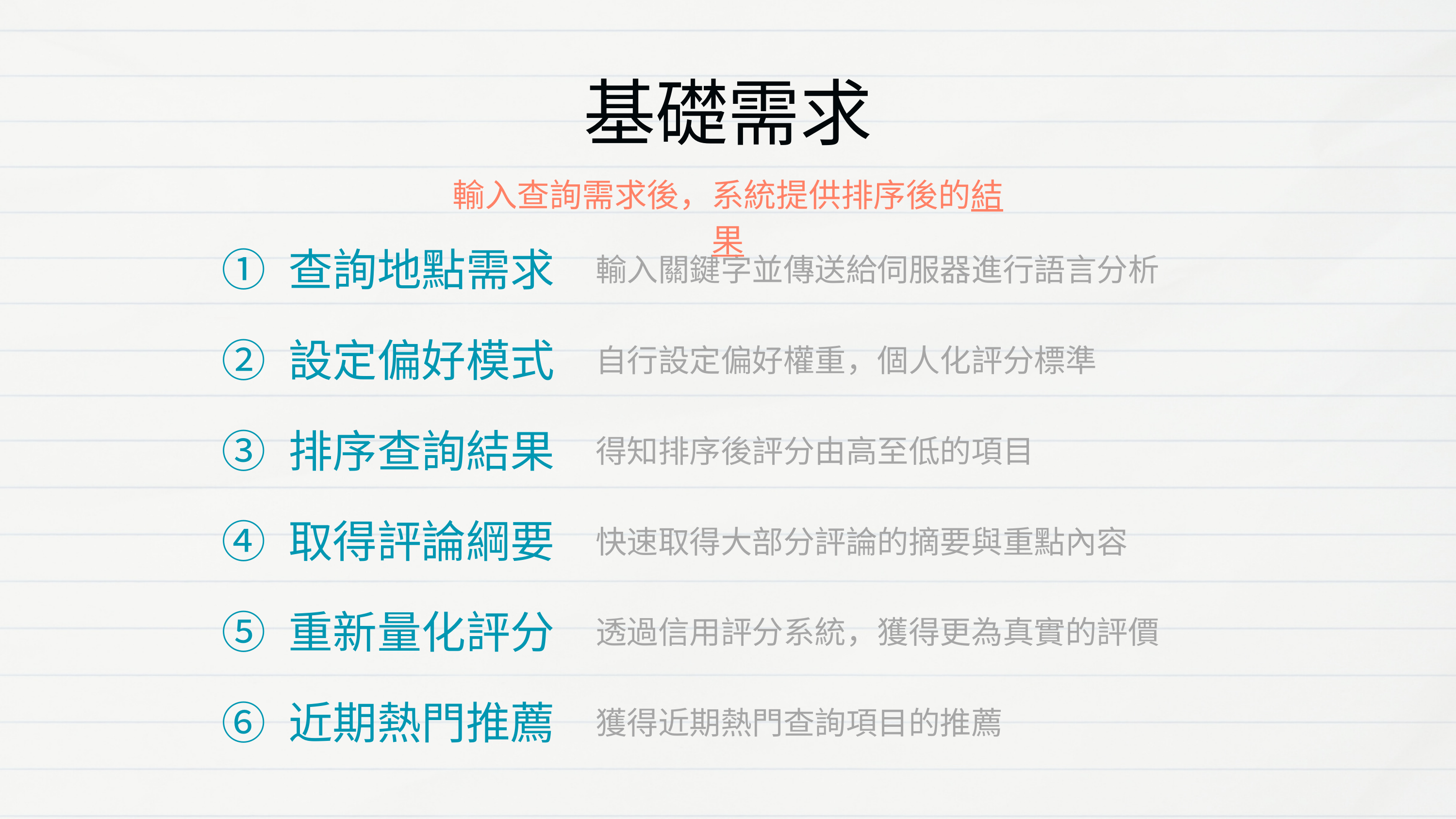

基礎需求
輸入查詢需求後，系統提供排序後的結果
① 查詢地點需求
輸入關鍵字並傳送給伺服器進行語言分析
② 設定偏好模式
自行設定偏好權重，個人化評分標準
③ 排序查詢結果
得知排序後評分由高至低的項目
④ 取得評論綱要
快速取得大部分評論的摘要與重點內容
⑤ 重新量化評分
透過信用評分系統，獲得更為真實的評價
⑥ 近期熱門推薦
獲得近期熱門查詢項目的推薦